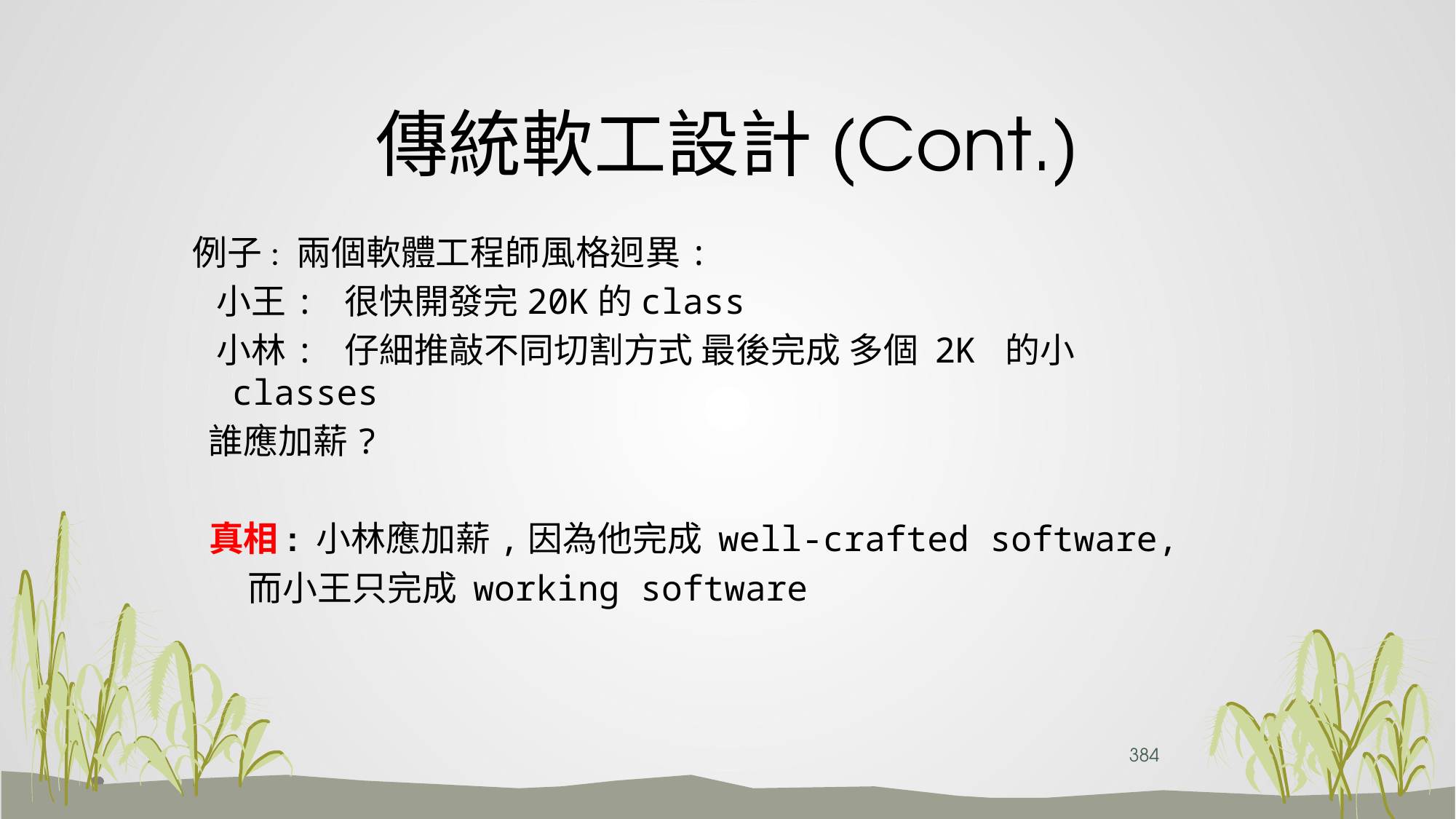

# 傳統軟工設計(Cont.)
例子: 兩個軟體工程師風格迥異:
  小王: 很快開發完20K的class
  小林: 仔細推敲不同切割方式 最後完成 多個 2K 的小classes
 誰應加薪?

 真相: 小林應加薪,因為他完成 well-crafted software,
      而小王只完成 working software

384